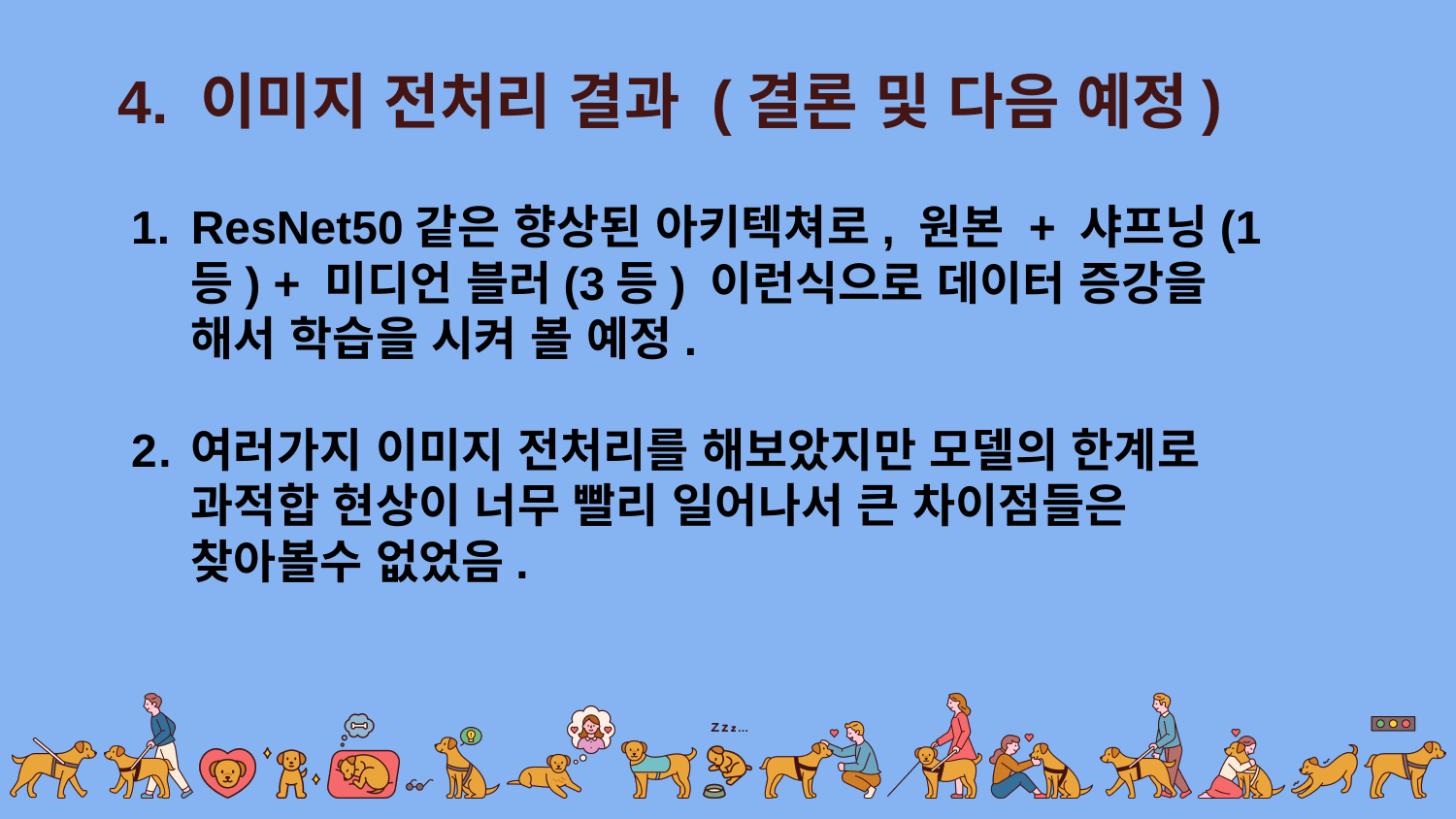

4. 이미지 전처리 결과 (결론 및 다음 예정)
ResNet50같은 향상된 아키텍쳐로, 원본 + 샤프닝(1등) + 미디언 블러(3등) 이런식으로 데이터 증강을 해서 학습을 시켜 볼 예정.

여러가지 이미지 전처리를 해보았지만 모델의 한계로 과적합 현상이 너무 빨리 일어나서 큰 차이점들은 찾아볼수 없었음.